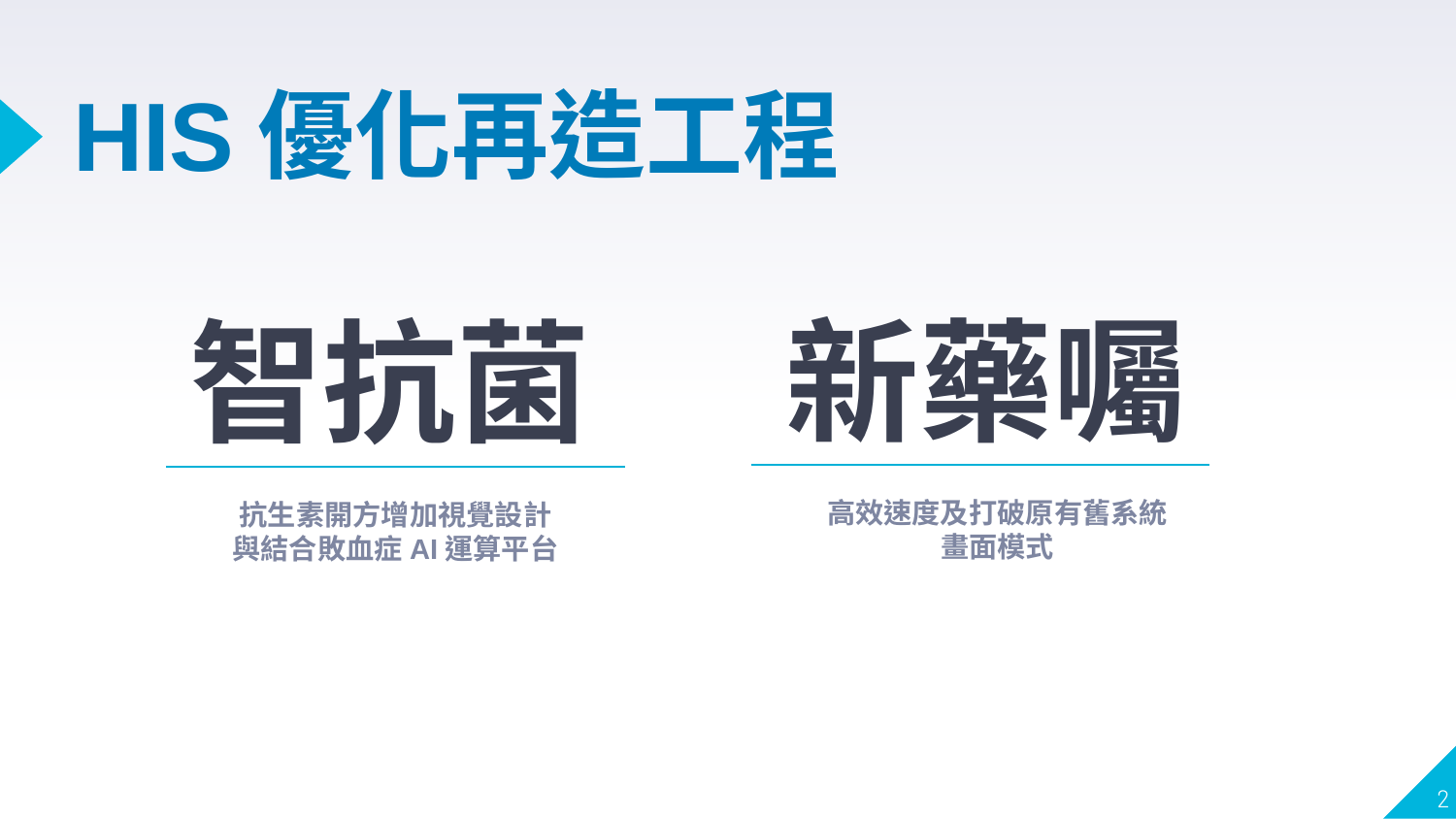

# HIS優化再造工程
新藥囑
智抗菌
高效速度及打破原有舊系統
畫面模式
抗生素開方增加視覺設計
與結合敗血症AI運算平台
2